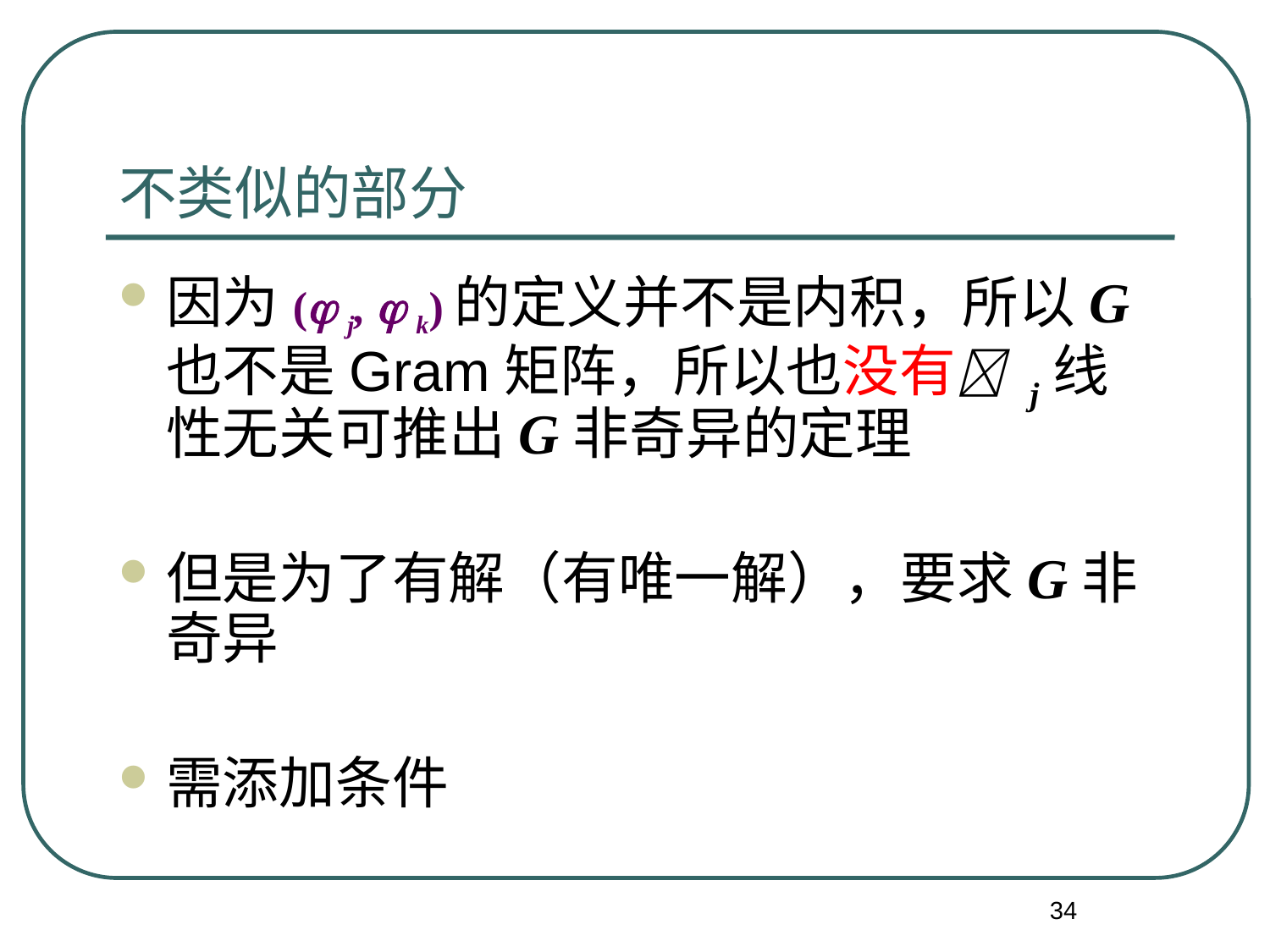

# 不类似的部分
因为(ϕ j, ϕ k)的定义并不是内积，所以G也不是Gram矩阵，所以也没有ϕ j线性无关可推出G非奇异的定理

但是为了有解（有唯一解），要求G非奇异

需添加条件
34